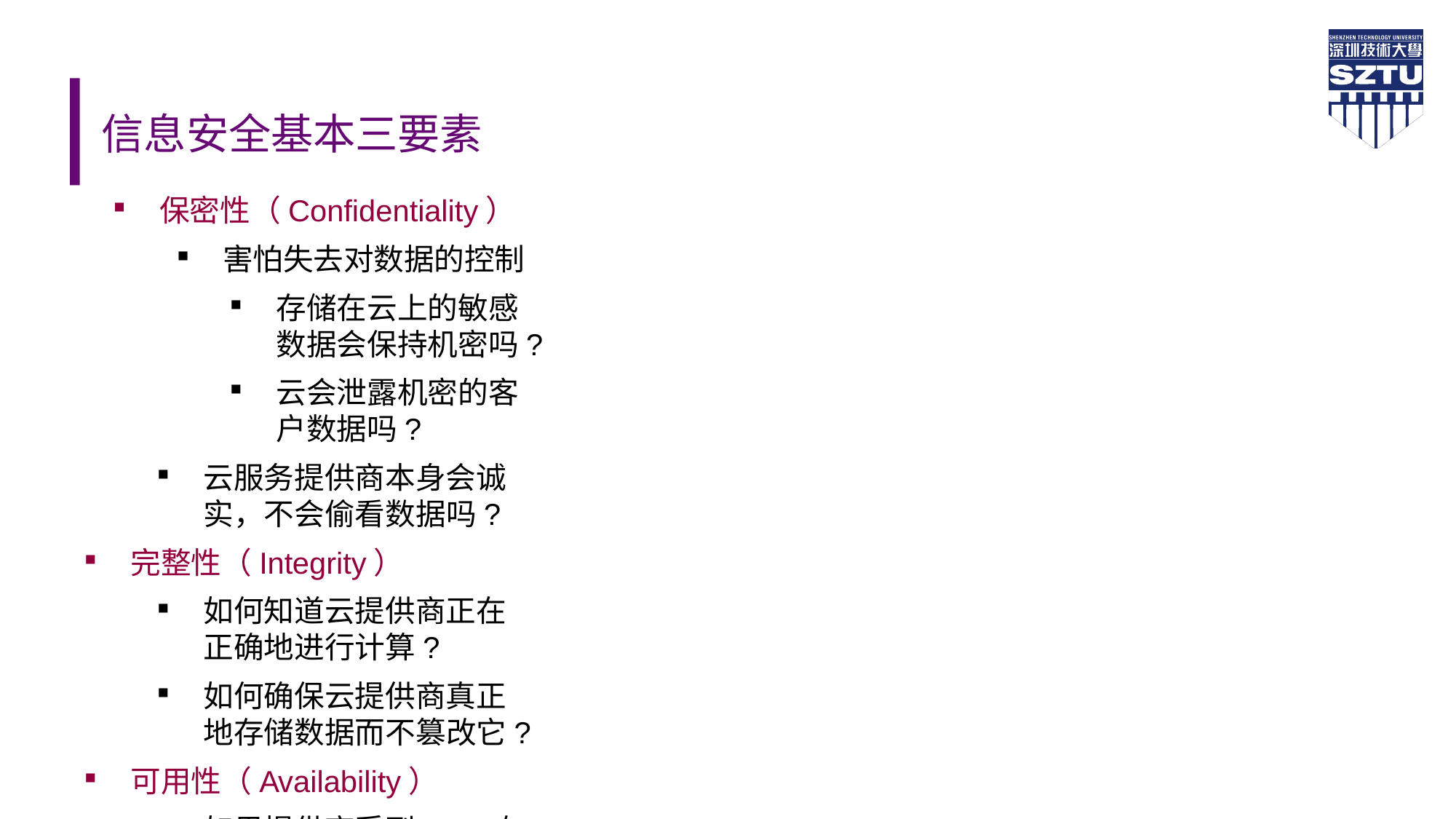

# 信息安全基本三要素
保密性（Confidentiality）
害怕失去对数据的控制
存储在云上的敏感数据会保持机密吗?
云会泄露机密的客户数据吗?
云服务提供商本身会诚实，不会偷看数据吗?
完整性（Integrity）
如何知道云提供商正在正确地进行计算?
如何确保云提供商真正地存储数据而不篡改它?
可用性（Availability）
如果提供商受到DoS攻击，客户的关键系统是否会宕机?
如果云提供商倒闭了会发生什么?
云的规模够大吗?
尽管云服务提供商认为他们的停机时间比用户自己的数据中心要好，但用户仍然担忧